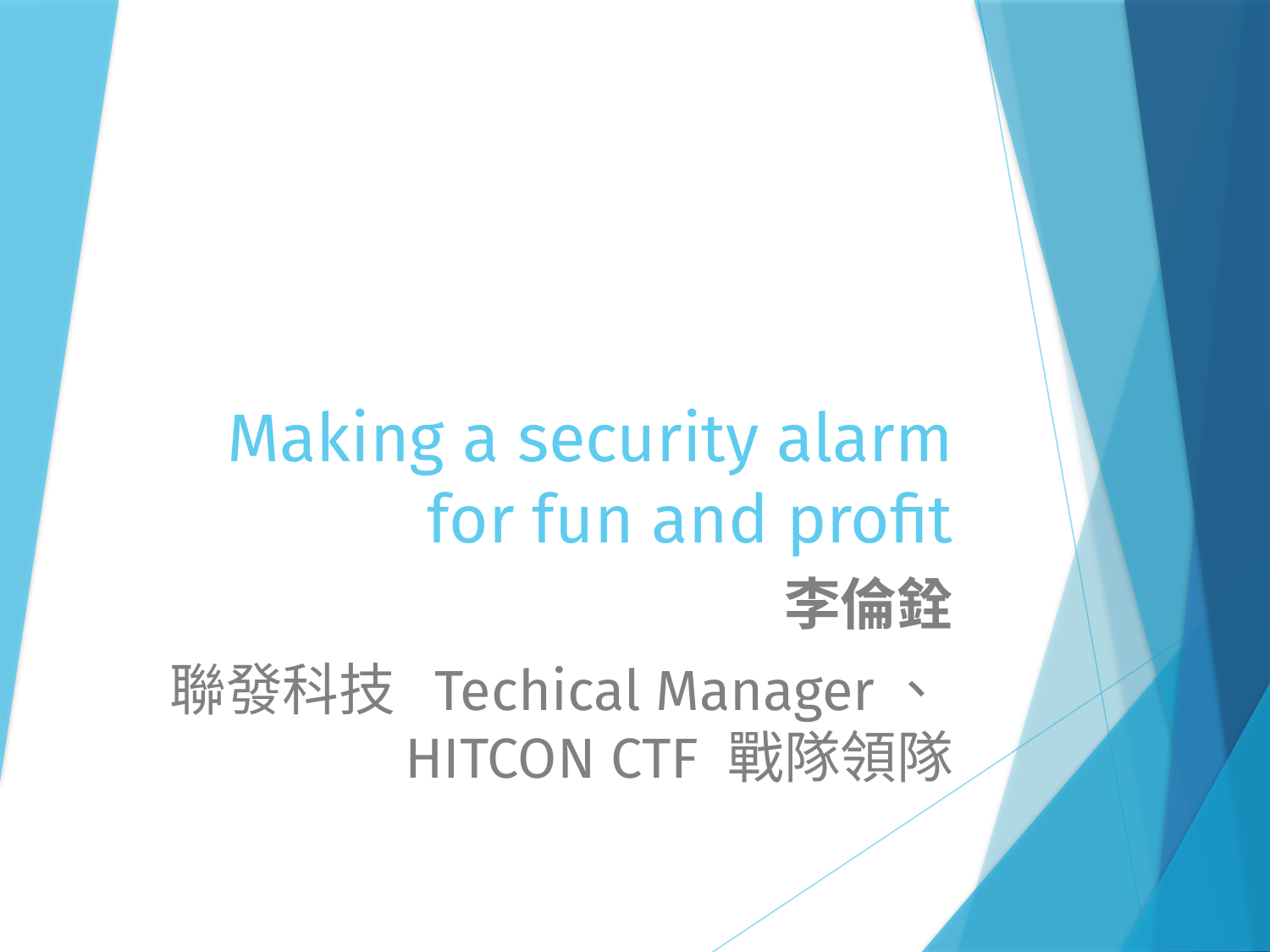

# Making a security alarm for fun and profit
李倫銓
聯發科技  Techical Manager、HITCON CTF 戰隊領隊